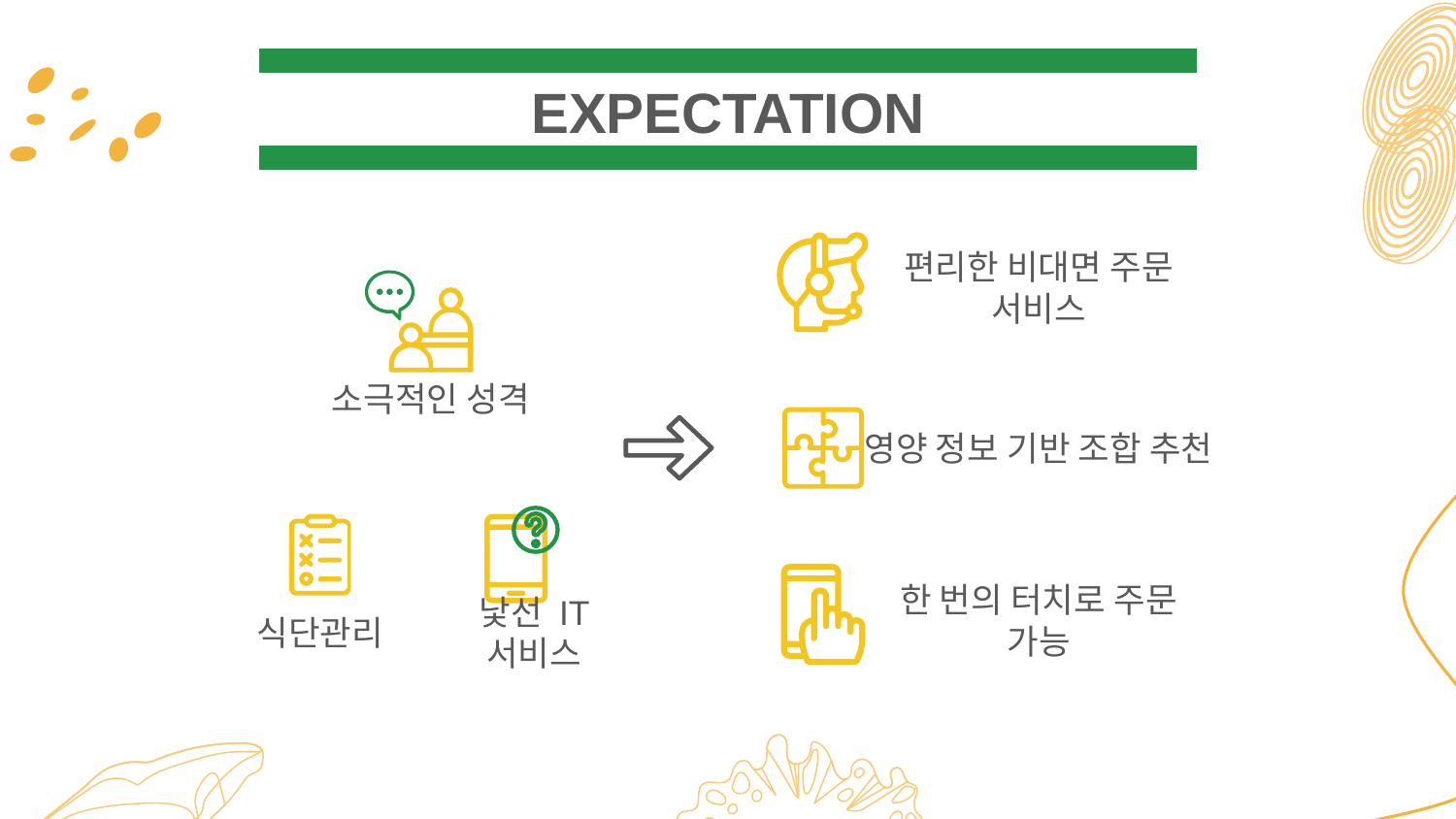

# EXPECTATION

편리한 비대면 주문 서비스

소극적인 성격

영양 정보 기반 조합 추천

한 번의 터치로 주문 가능
식단관리
낯선 IT 서비스